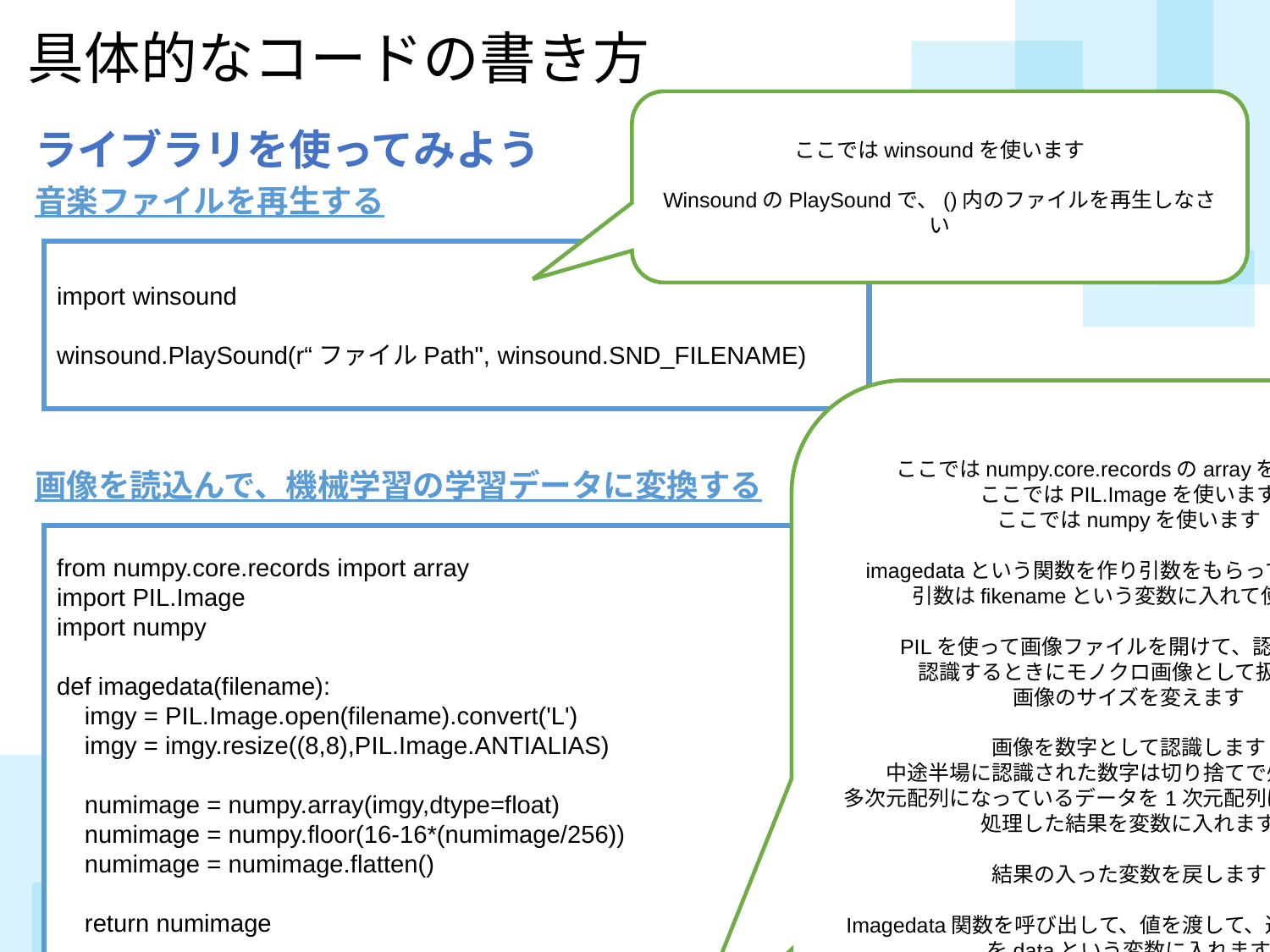

具体的なコードの書き方
ライブラリを使ってみよう
ここではwinsoundを使います

WinsoundのPlaySoundで、()内のファイルを再生しなさい
音楽ファイルを再生する
import winsound

winsound.PlaySound(r“ファイルPath", winsound.SND_FILENAME)
ここではnumpy.core.recordsのarrayを使います
ここではPIL.Imageを使います
ここではnumpyを使います

imagedataという関数を作り引数をもらって動かします
引数はfikenameという変数に入れて使います

PILを使って画像ファイルを開けて、認識します
認識するときにモノクロ画像として扱います
画像のサイズを変えます

画像を数字として認識します
中途半場に認識された数字は切り捨てで処理します
多次元配列になっているデータを1次元配列に置き換えます
処理した結果を変数に入れます

結果の入った変数を戻します

Imagedata関数を呼び出して、値を渡して、返ってきたものをdataという変数に入れます
変数の中のものを表示します
画像を読込んで、機械学習の学習データに変換する
from numpy.core.records import array
import PIL.Image
import numpy

def imagedata(filename):
    imgy = PIL.Image.open(filename).convert('L')
    imgy = imgy.resize((8,8),PIL.Image.ANTIALIAS)

    numimage = numpy.array(imgy,dtype=float)
    numimage = numpy.floor(16-16*(numimage/256))
    numimage = numimage.flatten()

    return numimage

data = imagedata(r‘画像ファイルPath')
print(data)
41